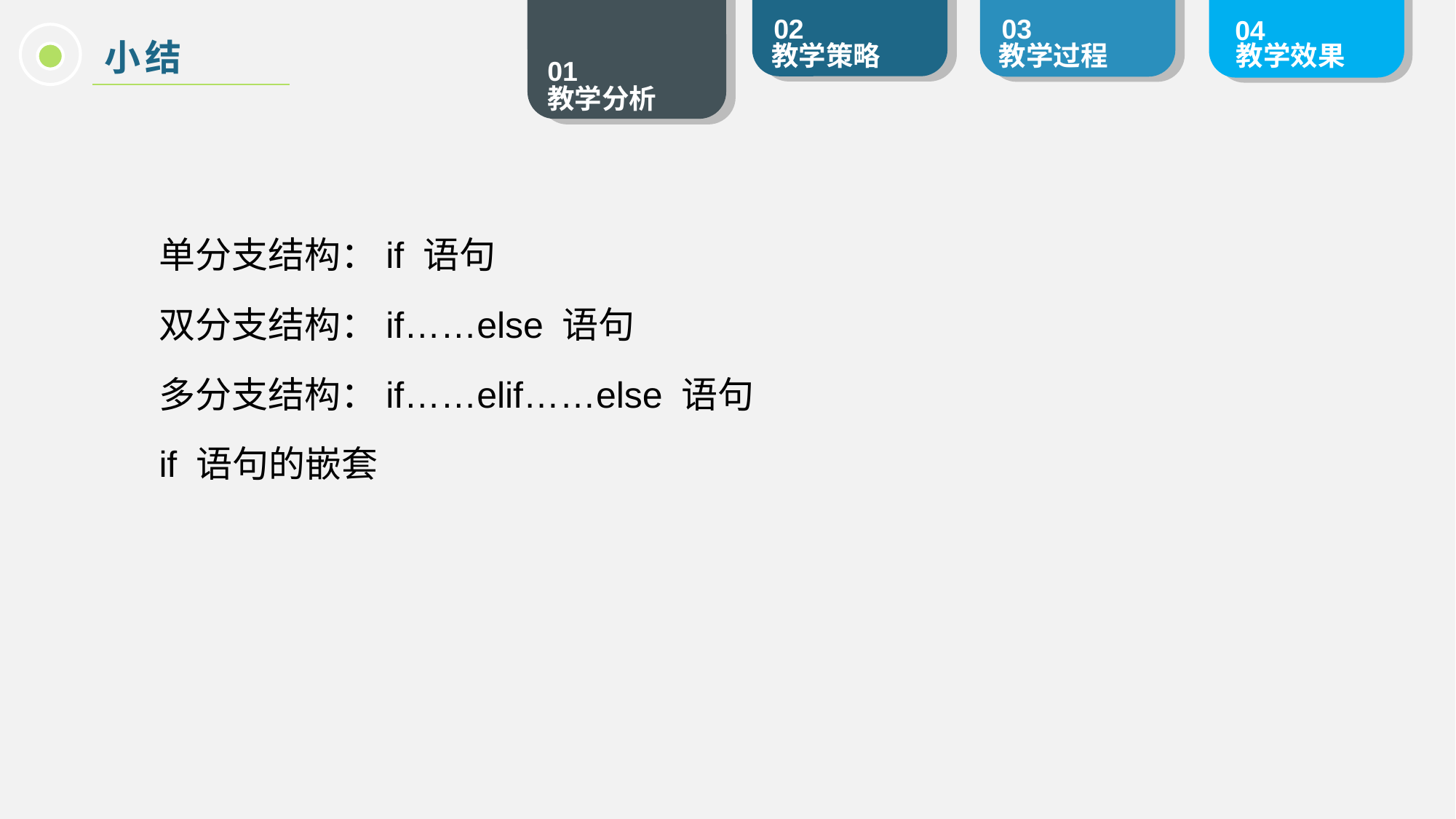

小结
单分支结构：if 语句
双分支结构：if……else 语句
多分支结构：if……elif……else 语句
if 语句的嵌套